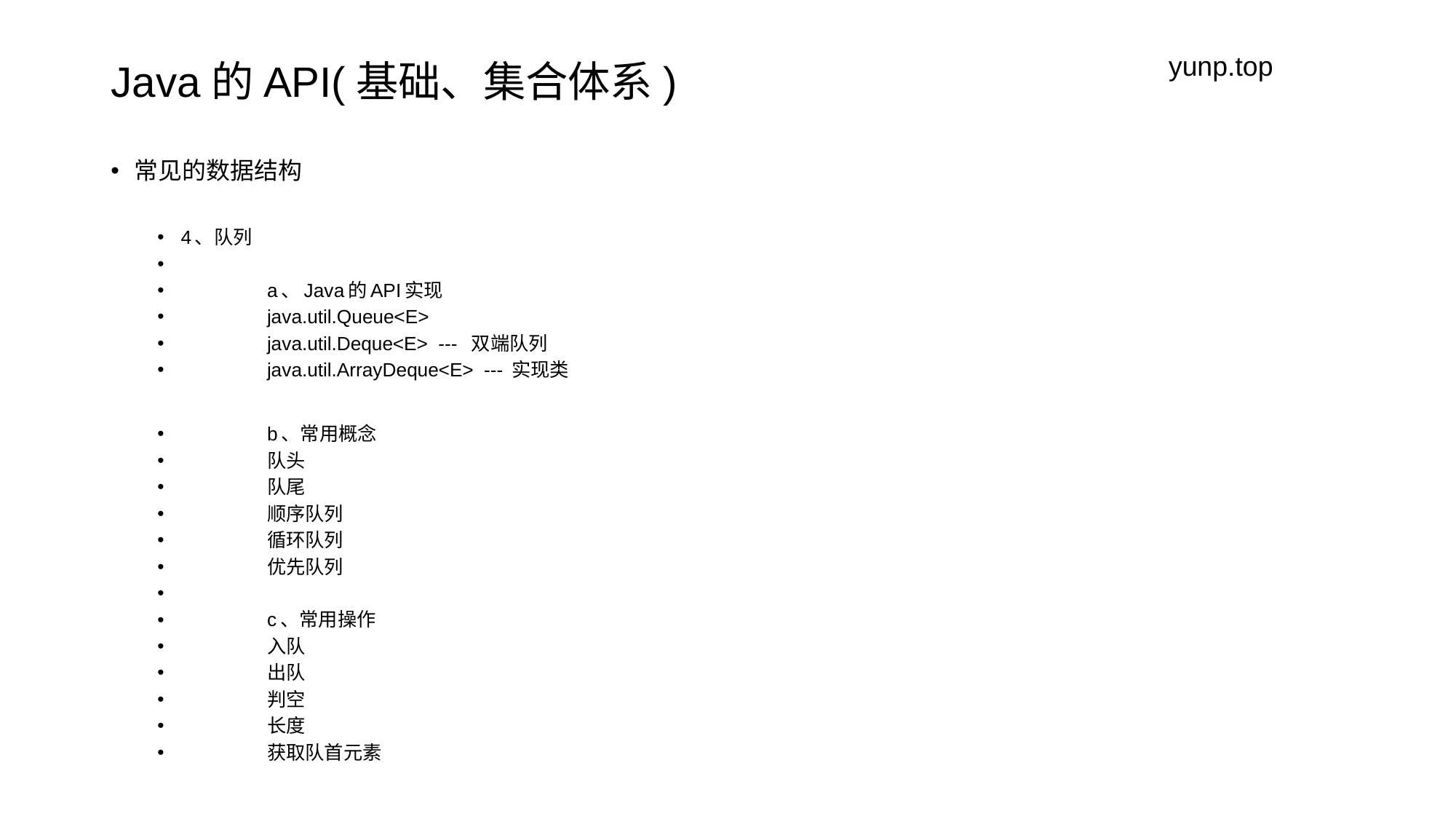

# Java的API(基础、集合体系)
yunp.top
常见的数据结构

4、队列

	a、Java的API实现
		java.util.Queue<E>
		java.util.Deque<E>  ---  双端队列
		java.util.ArrayDeque<E>  --- 实现类

	b、常用概念
		队头
		队尾
		顺序队列
		循环队列
		优先队列

	c、常用操作
		入队
		出队
		判空
		长度
		获取队首元素